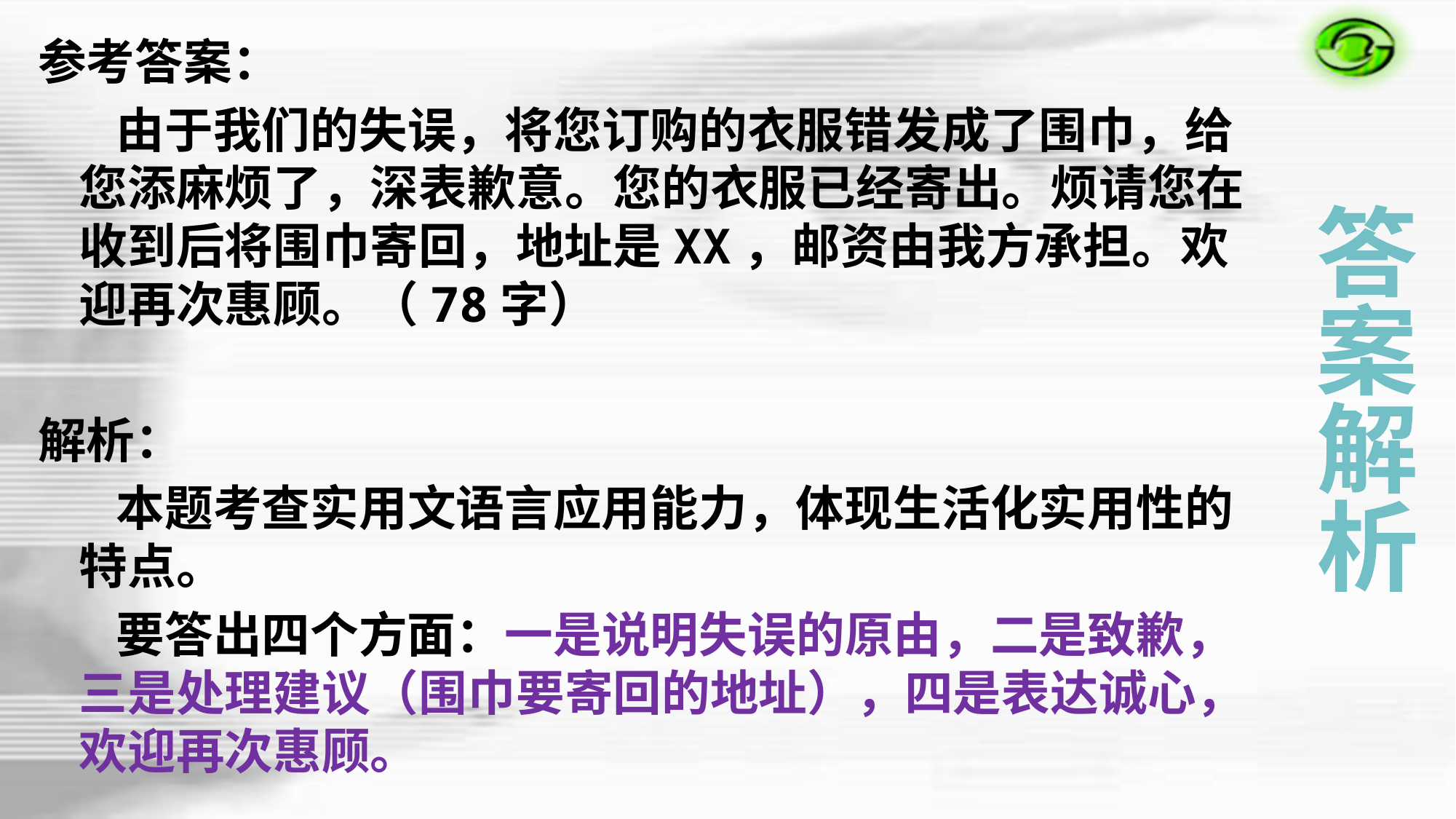

参考答案：
      由于我们的失误，将您订购的衣服错发成了围巾，给您添麻烦了，深表歉意。您的衣服已经寄出。烦请您在收到后将围巾寄回，地址是XX，邮资由我方承担。欢迎再次惠顾。（78字）

解析：
      本题考查实用文语言应用能力，体现生活化实用性的特点。
      要答出四个方面：一是说明失误的原由，二是致歉，三是处理建议（围巾要寄回的地址），四是表达诚心，欢迎再次惠顾。
答
案
解
析